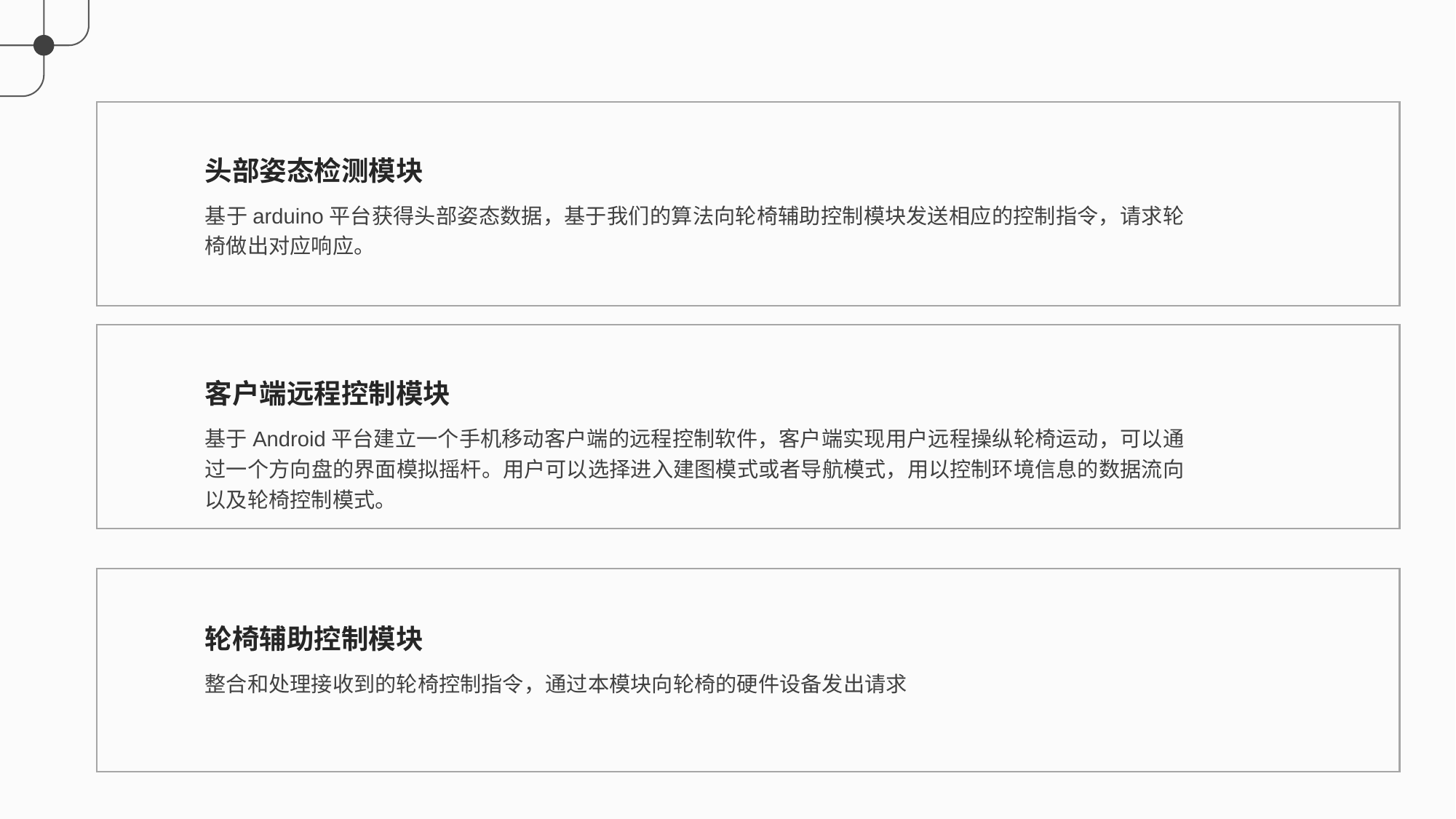

头部姿态检测模块
基于arduino平台获得头部姿态数据，基于我们的算法向轮椅辅助控制模块发送相应的控制指令，请求轮椅做出对应响应。

客户端远程控制模块
基于Android平台建立一个手机移动客户端的远程控制软件，客户端实现用户远程操纵轮椅运动，可以通过一个方向盘的界面模拟摇杆。用户可以选择进入建图模式或者导航模式，用以控制环境信息的数据流向以及轮椅控制模式。

轮椅辅助控制模块
整合和处理接收到的轮椅控制指令，通过本模块向轮椅的硬件设备发出请求